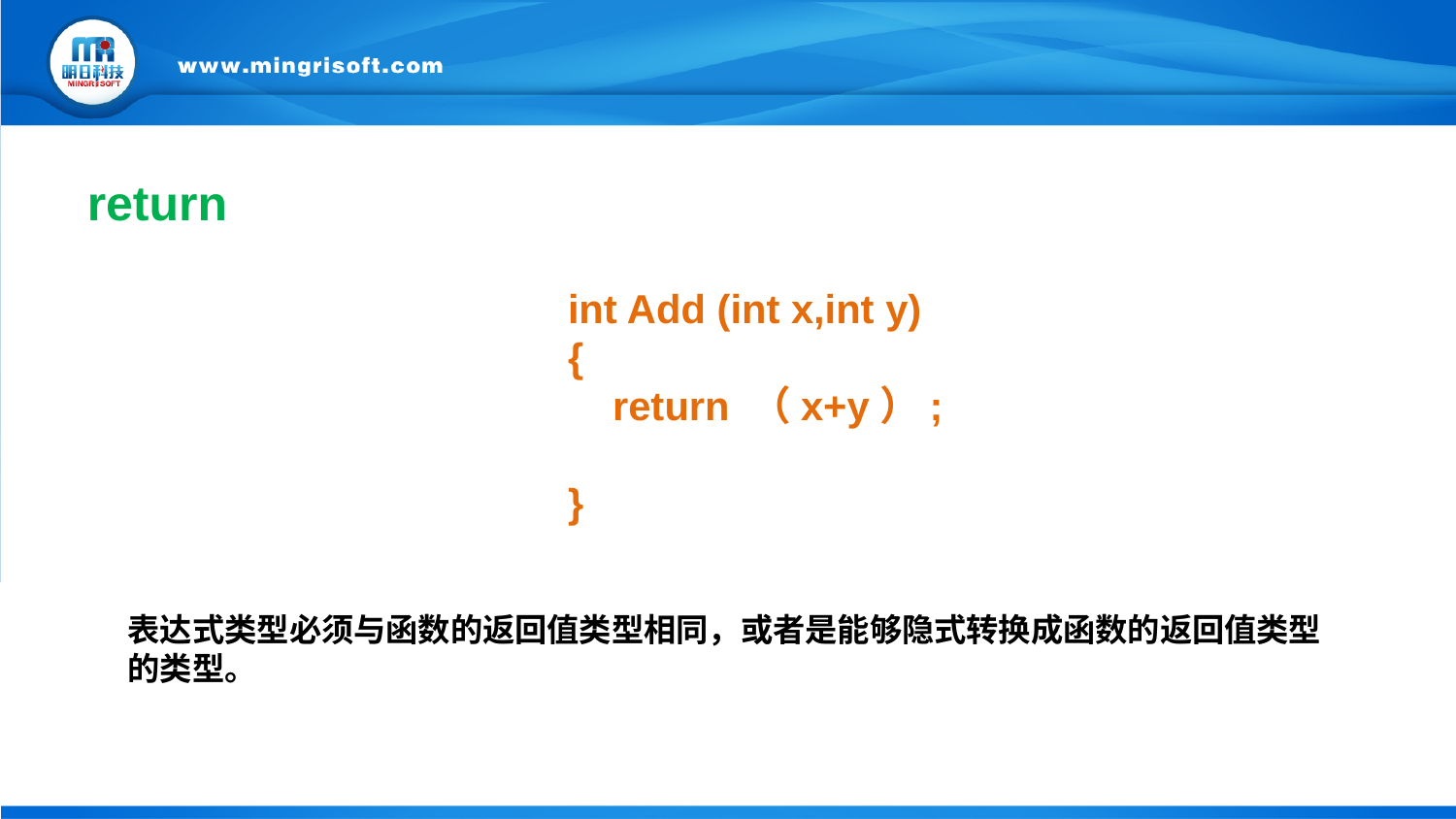

return
int Add (int x,int y)
{
    return （x+y）;

}
表达式类型必须与函数的返回值类型相同，或者是能够隐式转换成函数的返回值类型的类型。